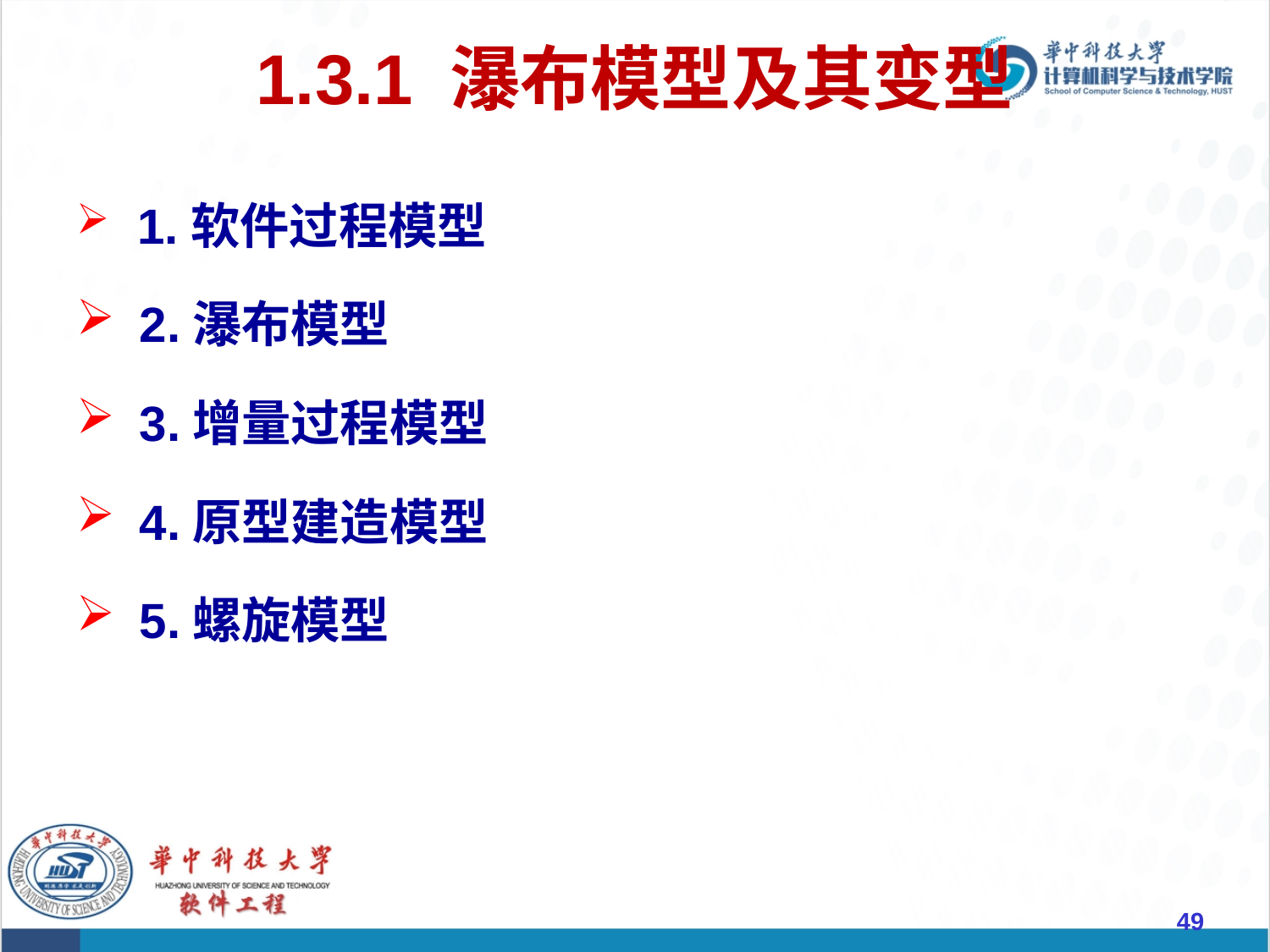

# 1.3.1 瀑布模型及其变型
 1.软件过程模型
 2.瀑布模型
 3.增量过程模型
 4.原型建造模型
 5.螺旋模型
49